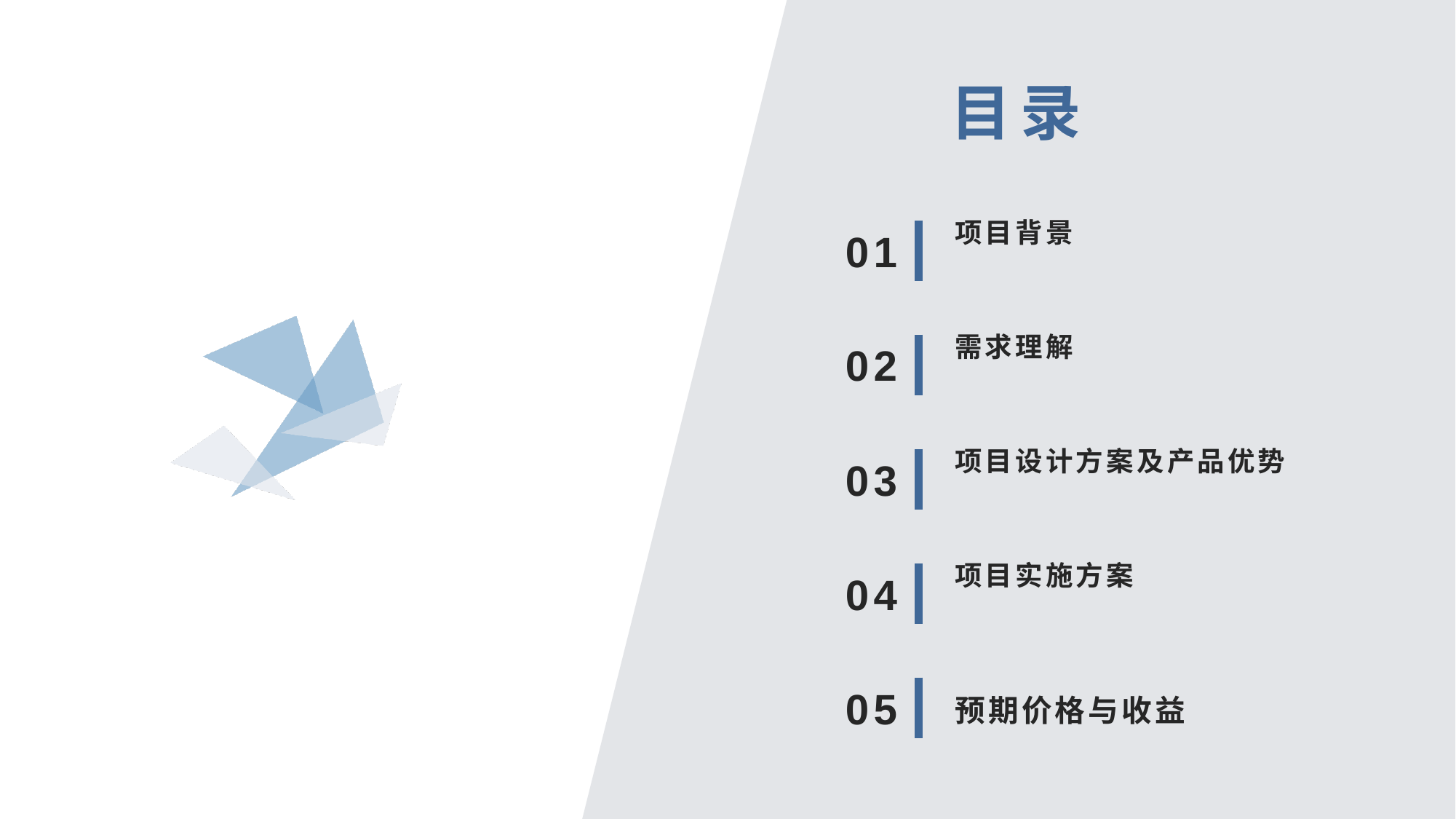

目录
项目背景
01
需求理解
02
项目设计方案及产品优势
03
项目实施方案
04
预期价格与收益
05